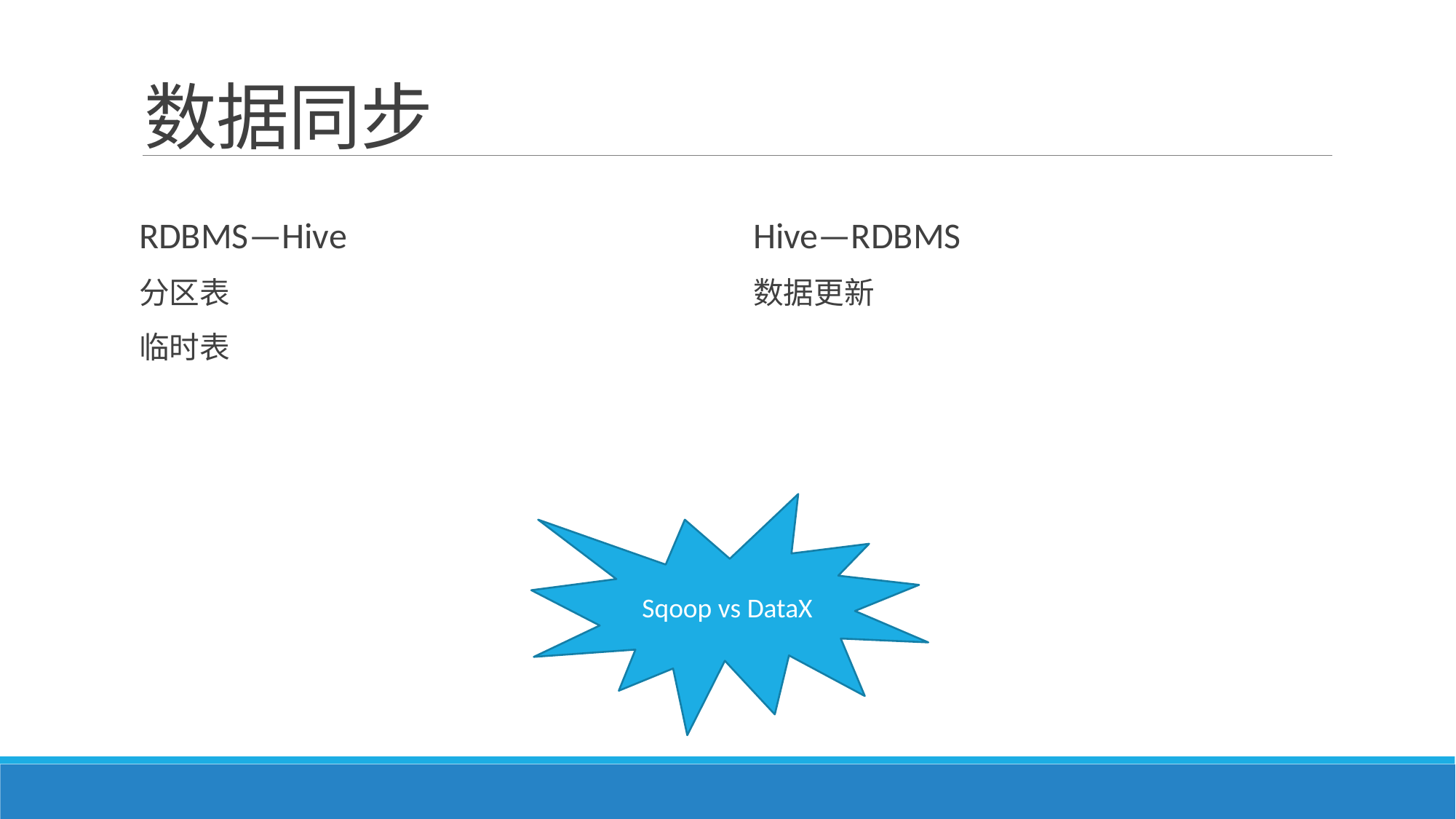

# 数据同步
Hive—RDBMS
数据更新
RDBMS—Hive
分区表
临时表
Sqoop vs DataX